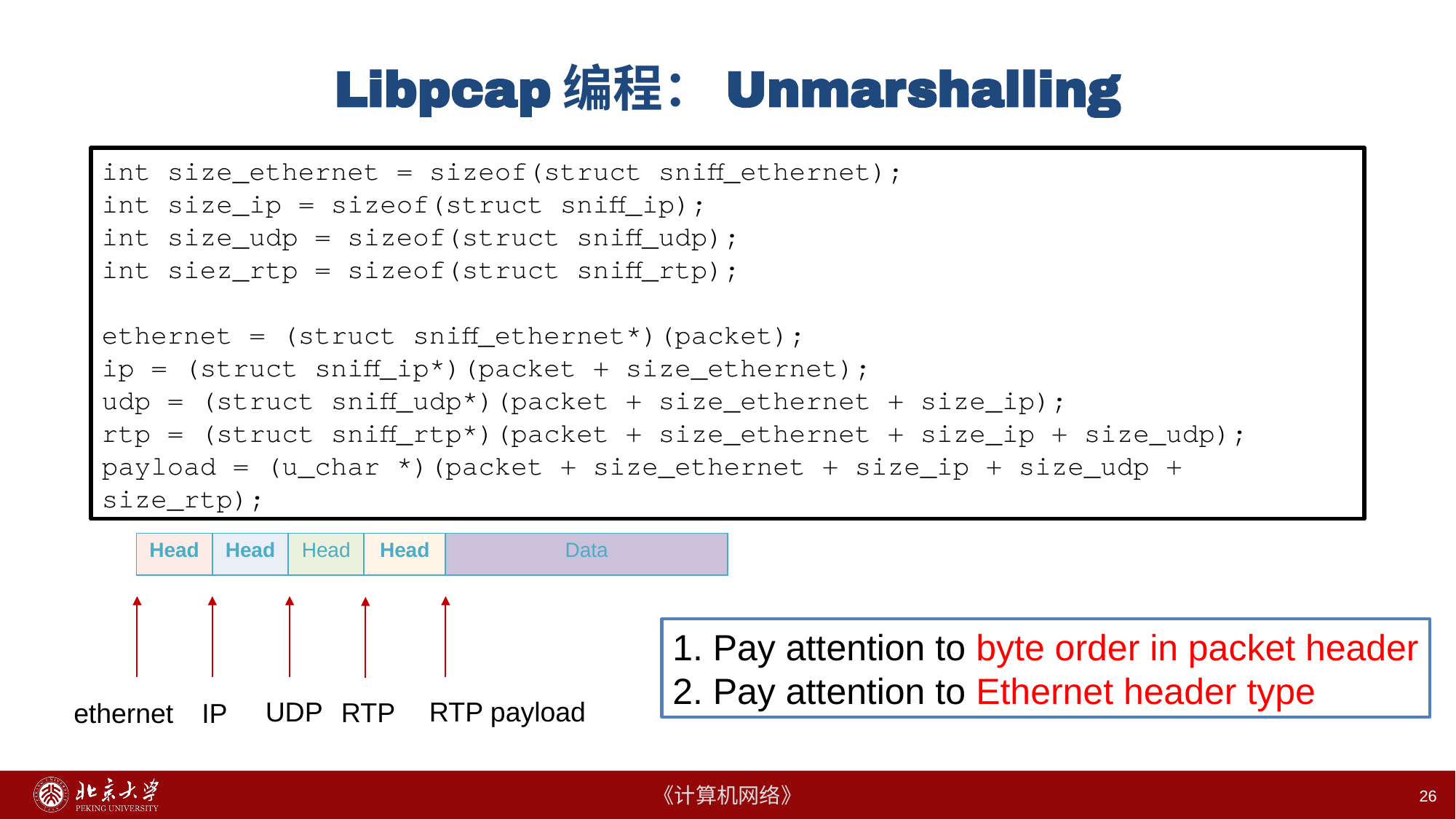

# Libpcap编程：Unmarshalling
int size_ethernet = sizeof(struct sniff_ethernet);
int size_ip = sizeof(struct sniff_ip);
int size_udp = sizeof(struct sniff_udp);
int siez_rtp = sizeof(struct sniff_rtp);

ethernet = (struct sniff_ethernet*)(packet);
ip = (struct sniff_ip*)(packet + size_ethernet);
udp = (struct sniff_udp*)(packet + size_ethernet + size_ip);
rtp = (struct sniff_rtp*)(packet + size_ethernet + size_ip + size_udp);
payload = (u_char *)(packet + size_ethernet + size_ip + size_udp + size_rtp);
| Head | Head | Head | Head | Data |
| --- | --- | --- | --- | --- |
1. Pay attention to byte order in packet header
2. Pay attention to Ethernet header type
UDP
RTP payload
RTP
ethernet
IP
26